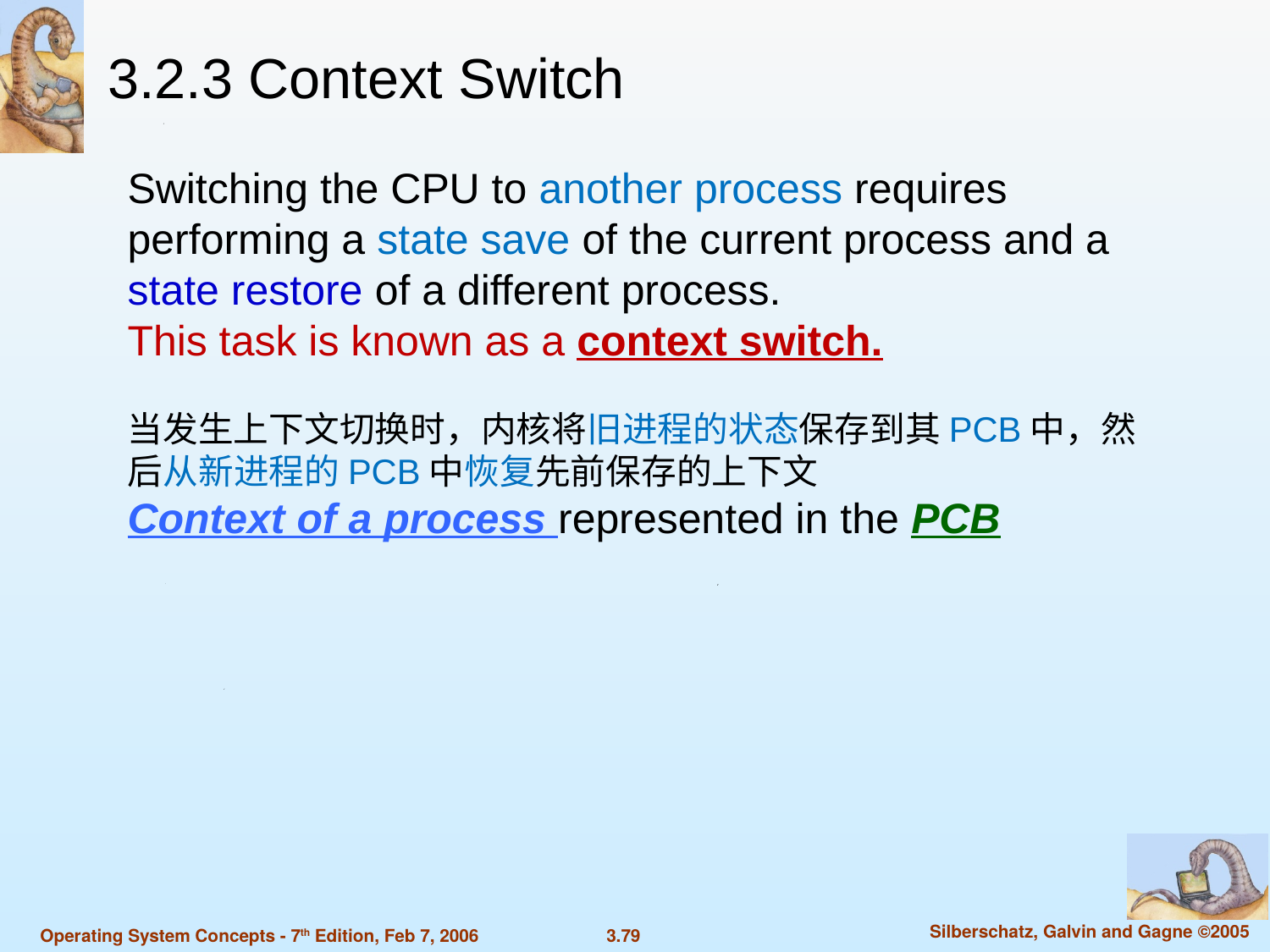

3.2.3 Context Switch
Switching the CPU to another process requires performing a state save of the current process and a state restore of a different process.
This task is known as a context switch.

当发生上下文切换时，内核将旧进程的状态保存到其PCB中，然后从新进程的PCB中恢复先前保存的上下文
Context of a process represented in the PCB